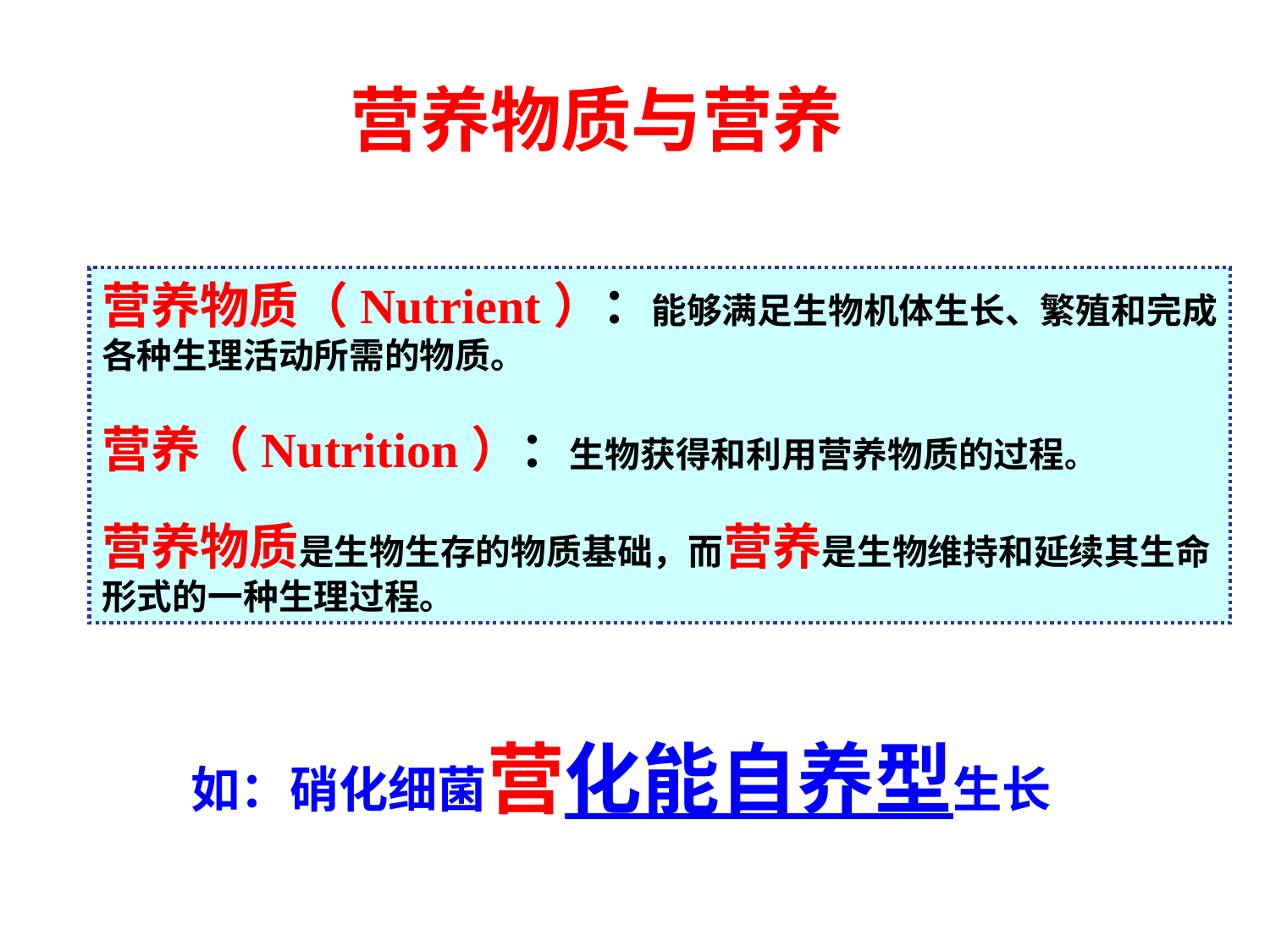

营养物质与营养
营养物质（Nutrient）：能够满足生物机体生长、繁殖和完成各种生理活动所需的物质。

营养（Nutrition）：生物获得和利用营养物质的过程。

营养物质是生物生存的物质基础，而营养是生物维持和延续其生命形式的一种生理过程。
如：硝化细菌营化能自养型生长